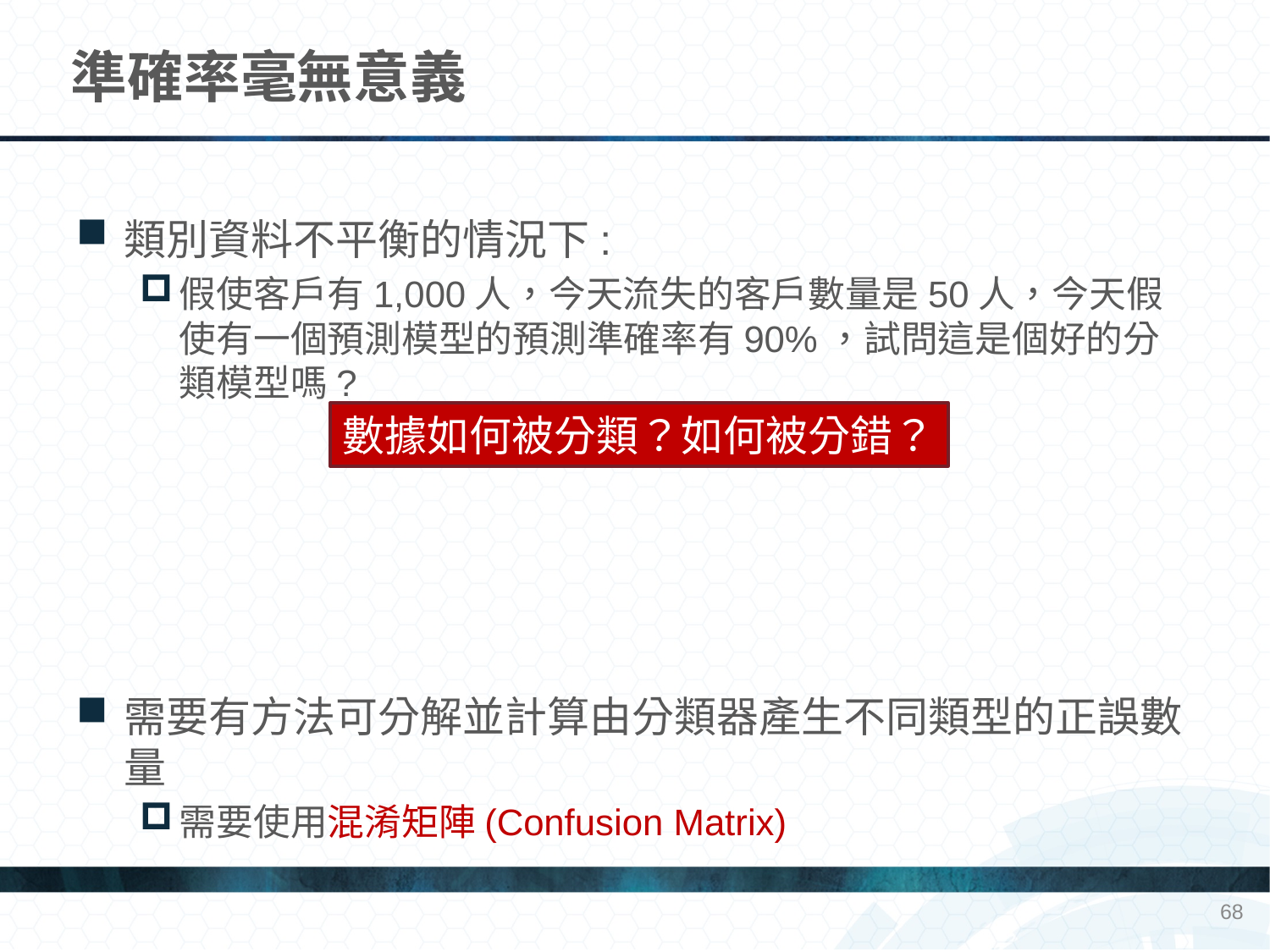

# 準確率毫無意義
類別資料不平衡的情況下:
假使客戶有1,000人，今天流失的客戶數量是50人，今天假使有一個預測模型的預測準確率有90%，試問這是個好的分類模型嗎?

需要有方法可分解並計算由分類器產生不同類型的正誤數量
需要使用混淆矩陣(Confusion Matrix)

數據如何被分類？如何被分錯？
68